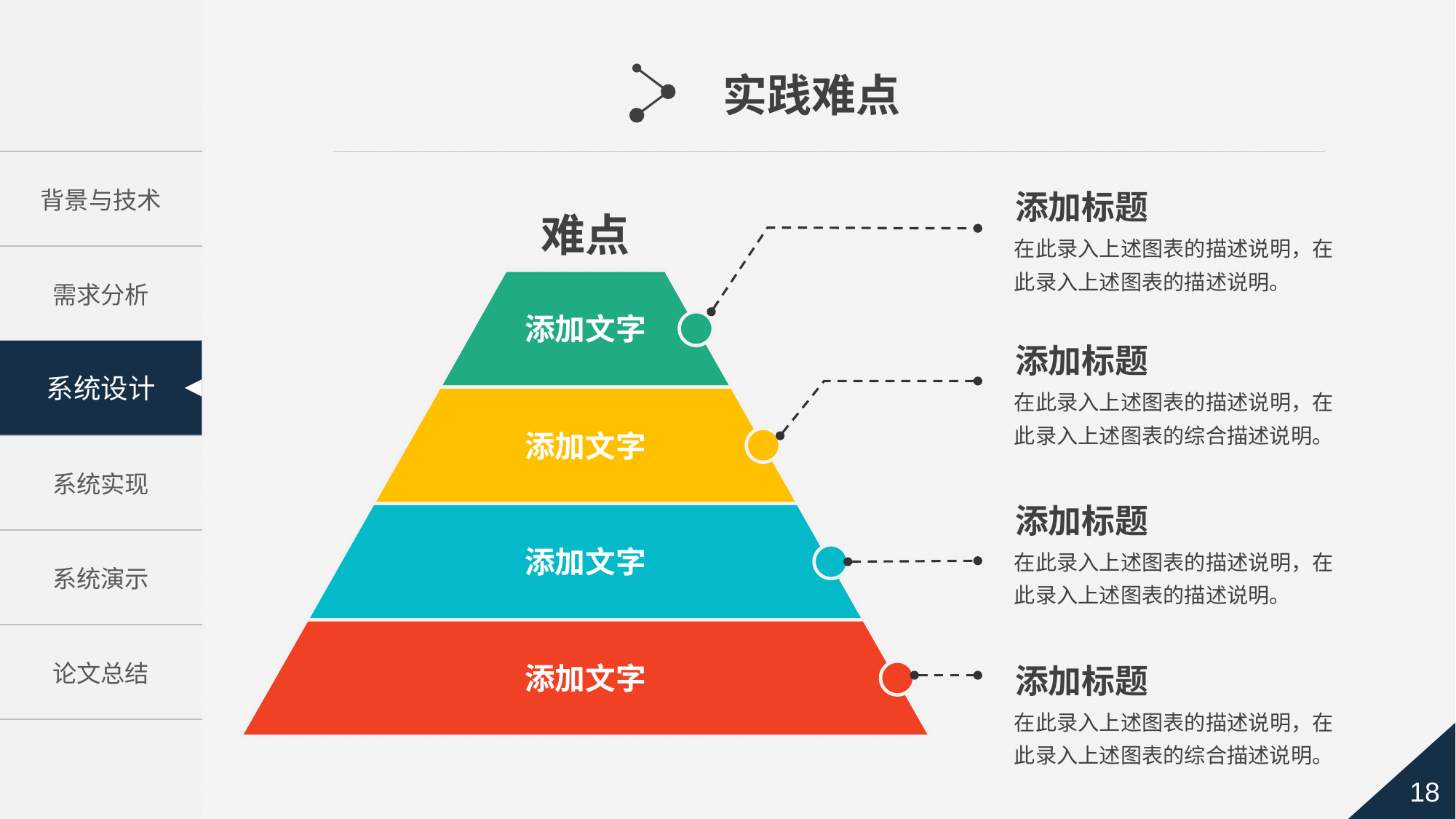

实践难点

添加标题
难点
在此录入上述图表的描述说明，在此录入上述图表的描述说明。

添加文字

添加标题
在此录入上述图表的描述说明，在此录入上述图表的综合描述说明。

添加文字

添加标题

在此录入上述图表的描述说明，在此录入上述图表的描述说明。
添加文字

添加标题
添加文字

在此录入上述图表的描述说明，在此录入上述图表的综合描述说明。